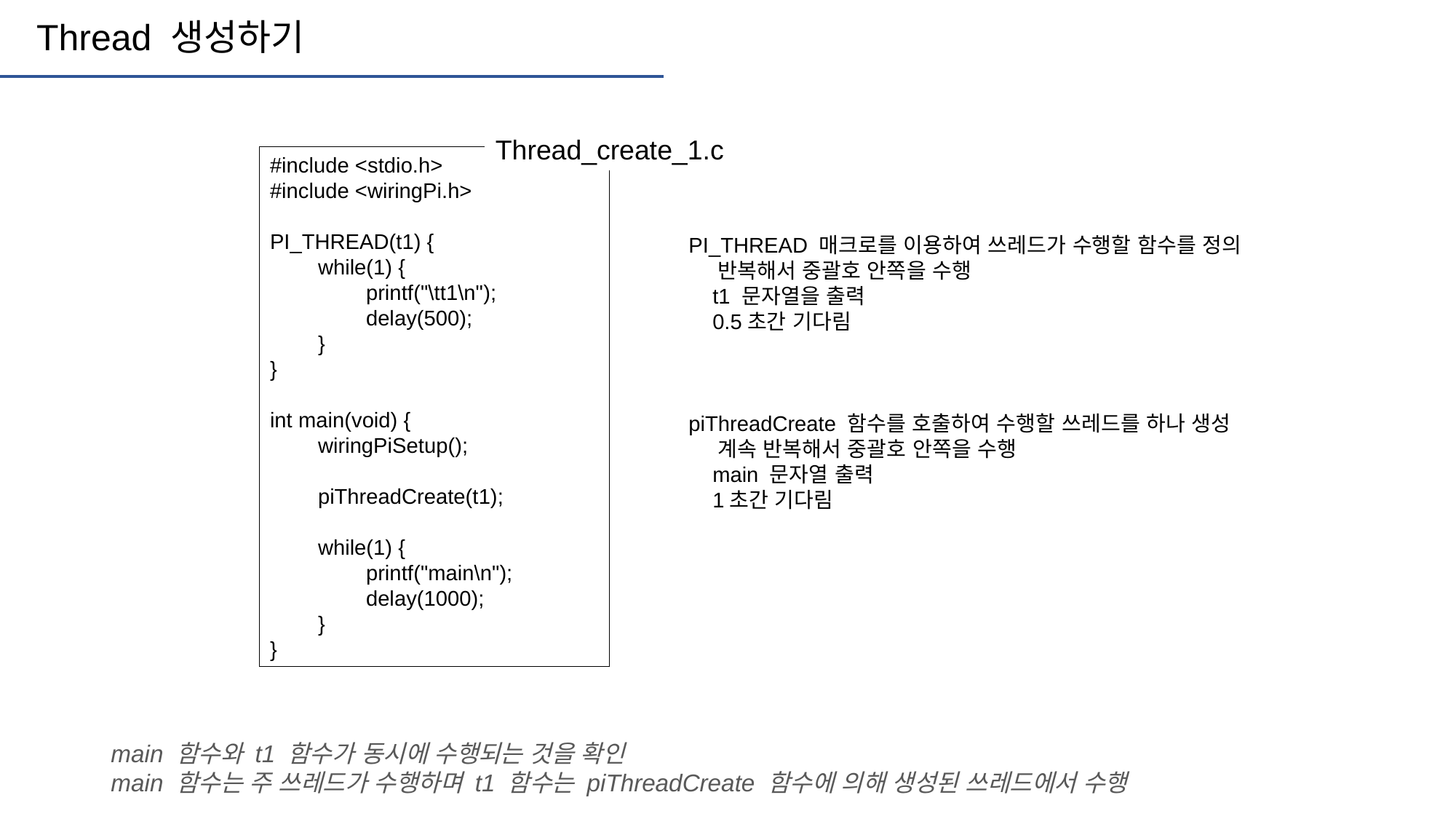

Thread 생성하기
Thread_create_1.c
#include <stdio.h>
#include <wiringPi.h>

PI_THREAD(t1) {
        while(1) {
                printf("\tt1\n");
                delay(500);
        }
}

int main(void) {
        wiringPiSetup();

        piThreadCreate(t1);

        while(1) {
                printf("main\n");
                delay(1000);
        }
}
PI_THREAD 매크로를 이용하여 쓰레드가 수행할 함수를 정의
    반복해서 중괄호 안쪽을 수행
    t1 문자열을 출력
    0.5초간 기다림

piThreadCreate 함수를 호출하여 수행할 쓰레드를 하나 생성
    계속 반복해서 중괄호 안쪽을 수행
    main 문자열 출력
    1초간 기다림
main 함수와 t1 함수가 동시에 수행되는 것을 확인
main 함수는 주 쓰레드가 수행하며 t1 함수는 piThreadCreate 함수에 의해 생성된 쓰레드에서 수행